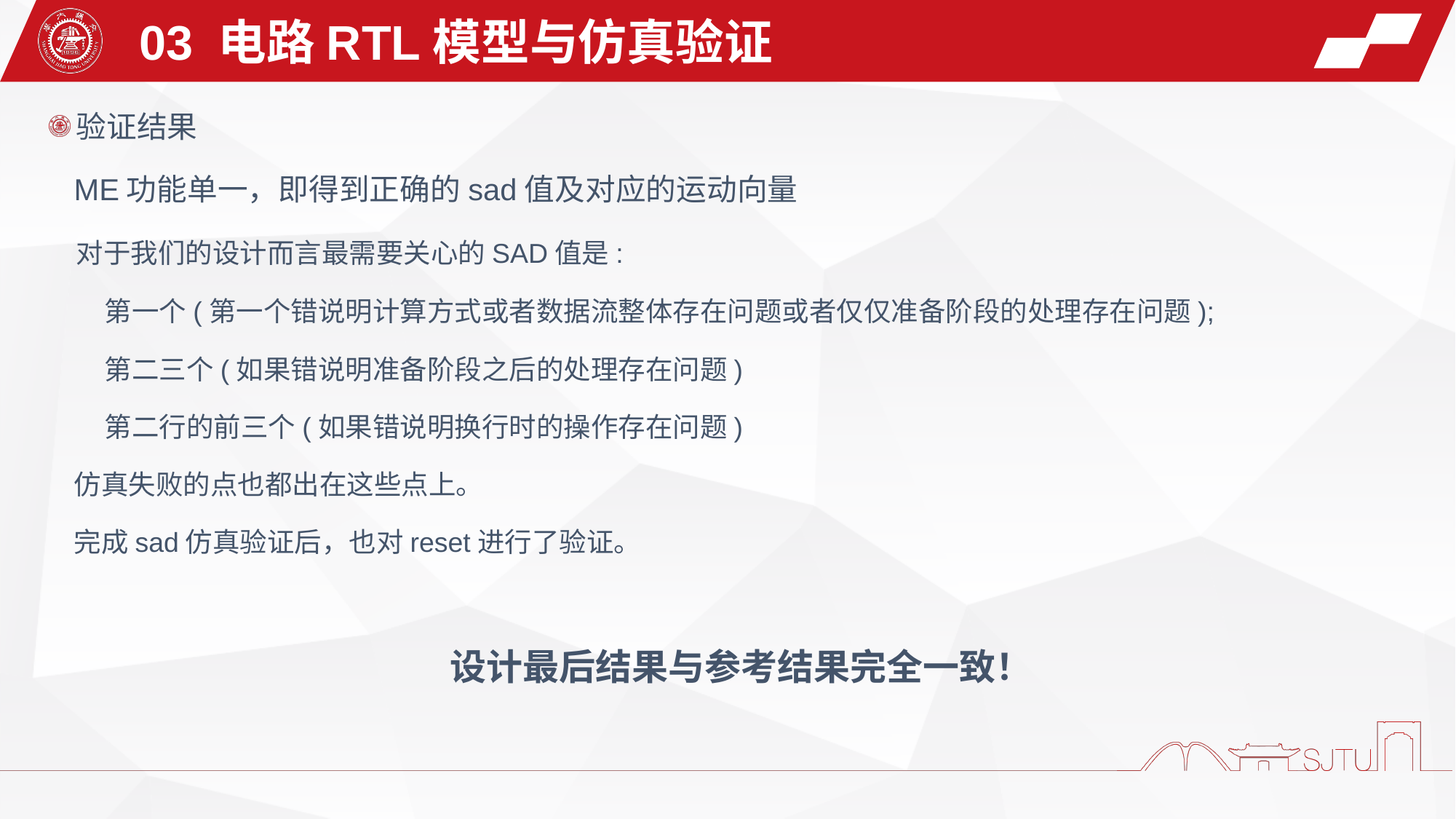

03 电路RTL模型与仿真验证
验证结果
   ME功能单一，即得到正确的sad值及对应的运动向量
   对于我们的设计而言最需要关心的SAD值是:
        第一个(第一个错说明计算方式或者数据流整体存在问题或者仅仅准备阶段的处理存在问题);
        第二三个(如果错说明准备阶段之后的处理存在问题)
        第二行的前三个(如果错说明换行时的操作存在问题)
   仿真失败的点也都出在这些点上。
   完成sad仿真验证后，也对reset进行了验证。

   设计最后结果与参考结果完全一致！